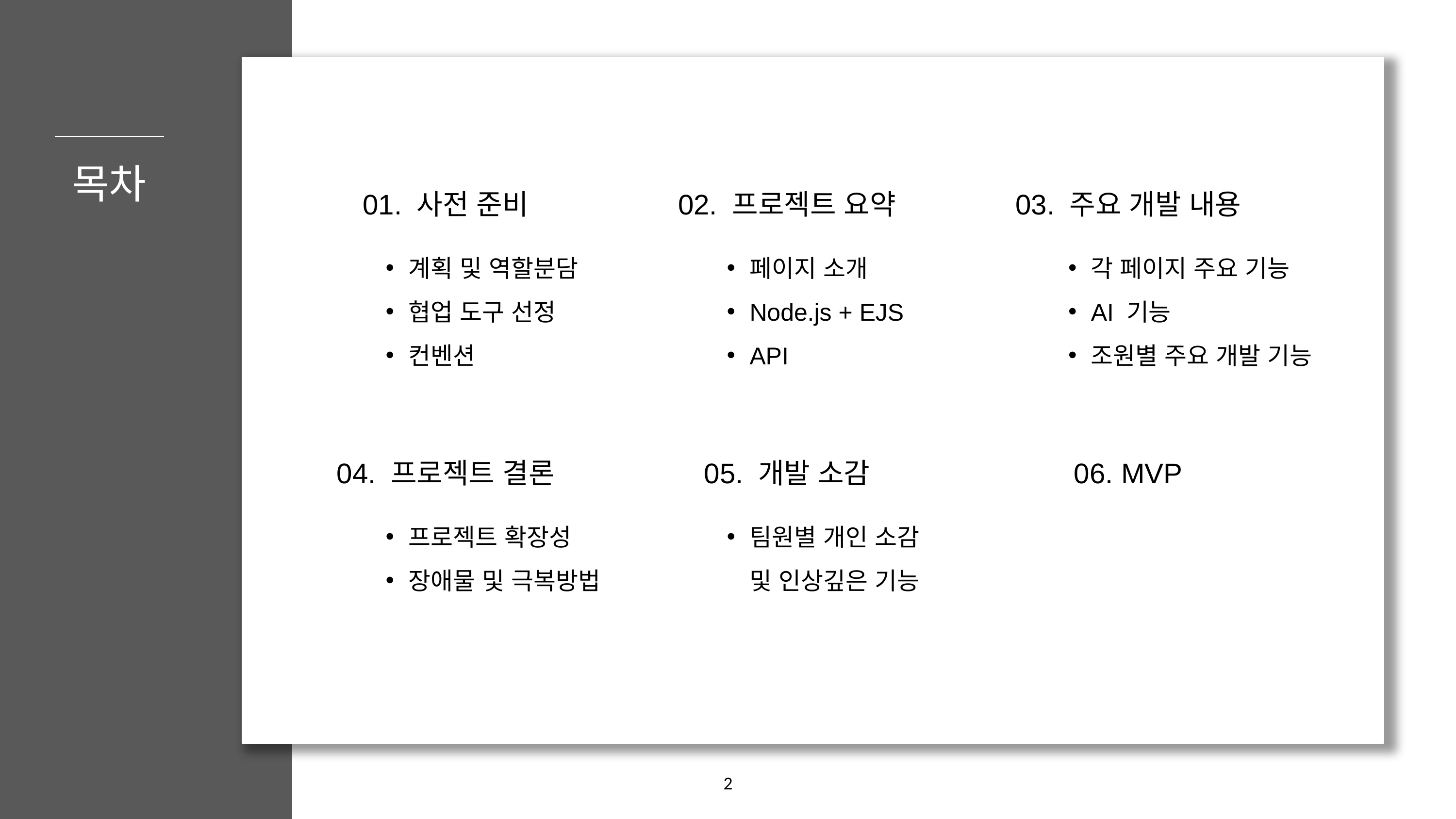

목차
01. 사전 준비
계획 및 역할분담
협업 도구 선정
컨벤션
02. 프로젝트 요약
페이지 소개
Node.js + EJS
API
03. 주요 개발 내용
각 페이지 주요 기능
AI 기능
조원별 주요 개발 기능
04. 프로젝트 결론
프로젝트 확장성
장애물 및 극복방법
05. 개발 소감
팀원별 개인 소감
및 인상깊은 기능
06. MVP
2